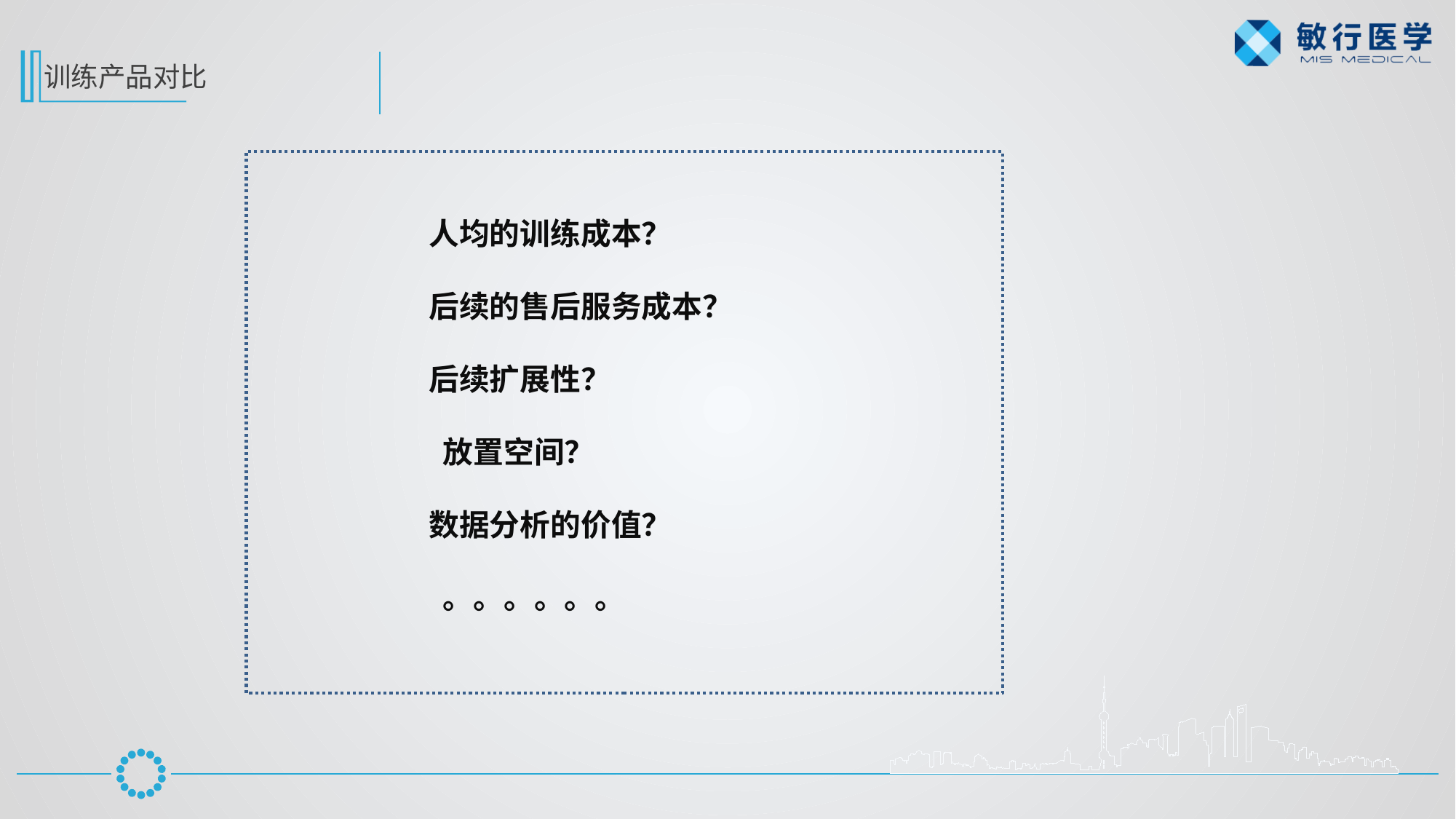

训练产品对比

人均的训练成本？
后续的售后服务成本？
后续扩展性？
 放置空间？
数据分析的价值？
 。。。。。。
13